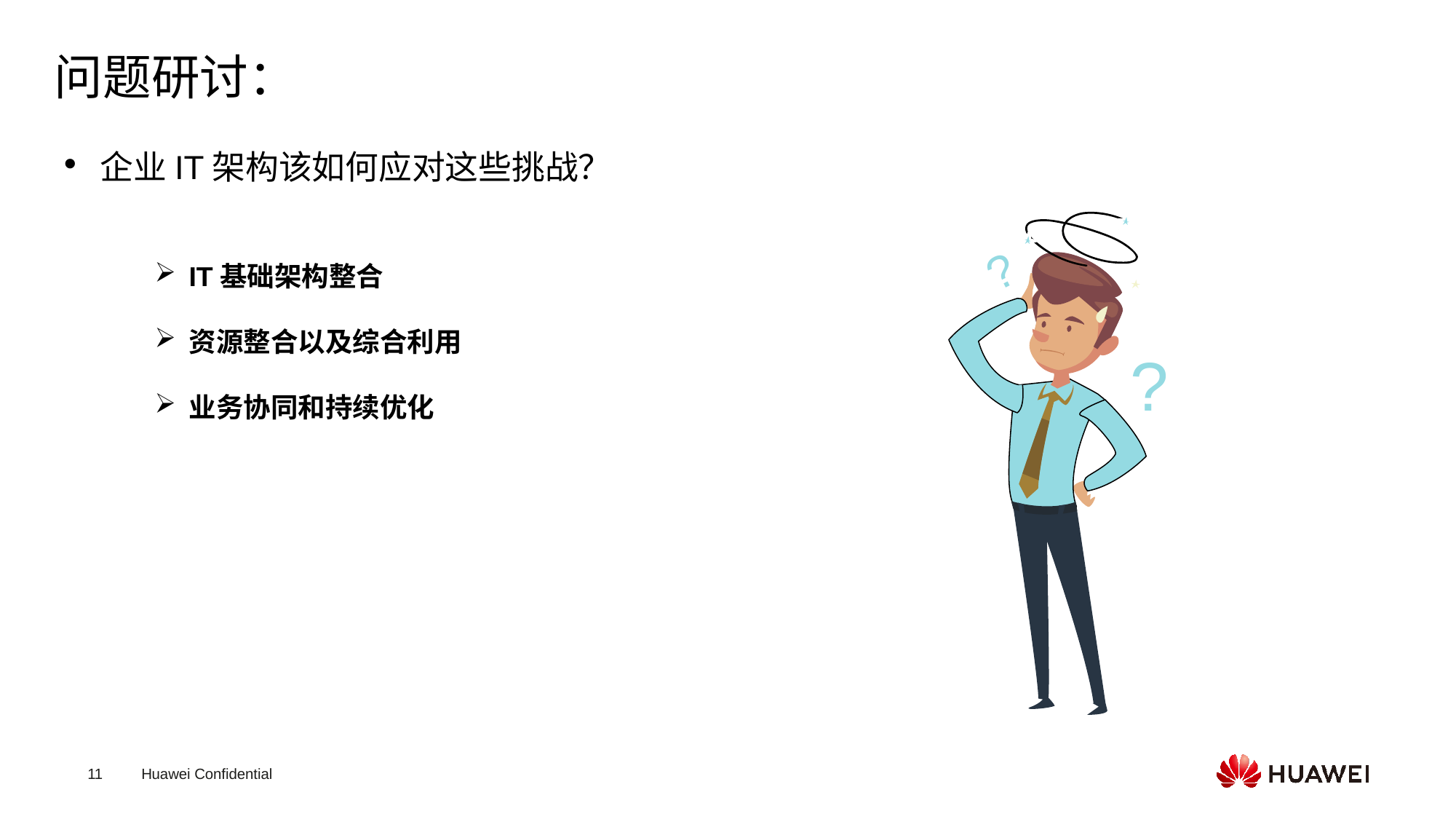

# 问题研讨：
企业IT架构该如何应对这些挑战？

?

?

IT基础架构整合

资源整合以及综合利用

业务协同和持续优化